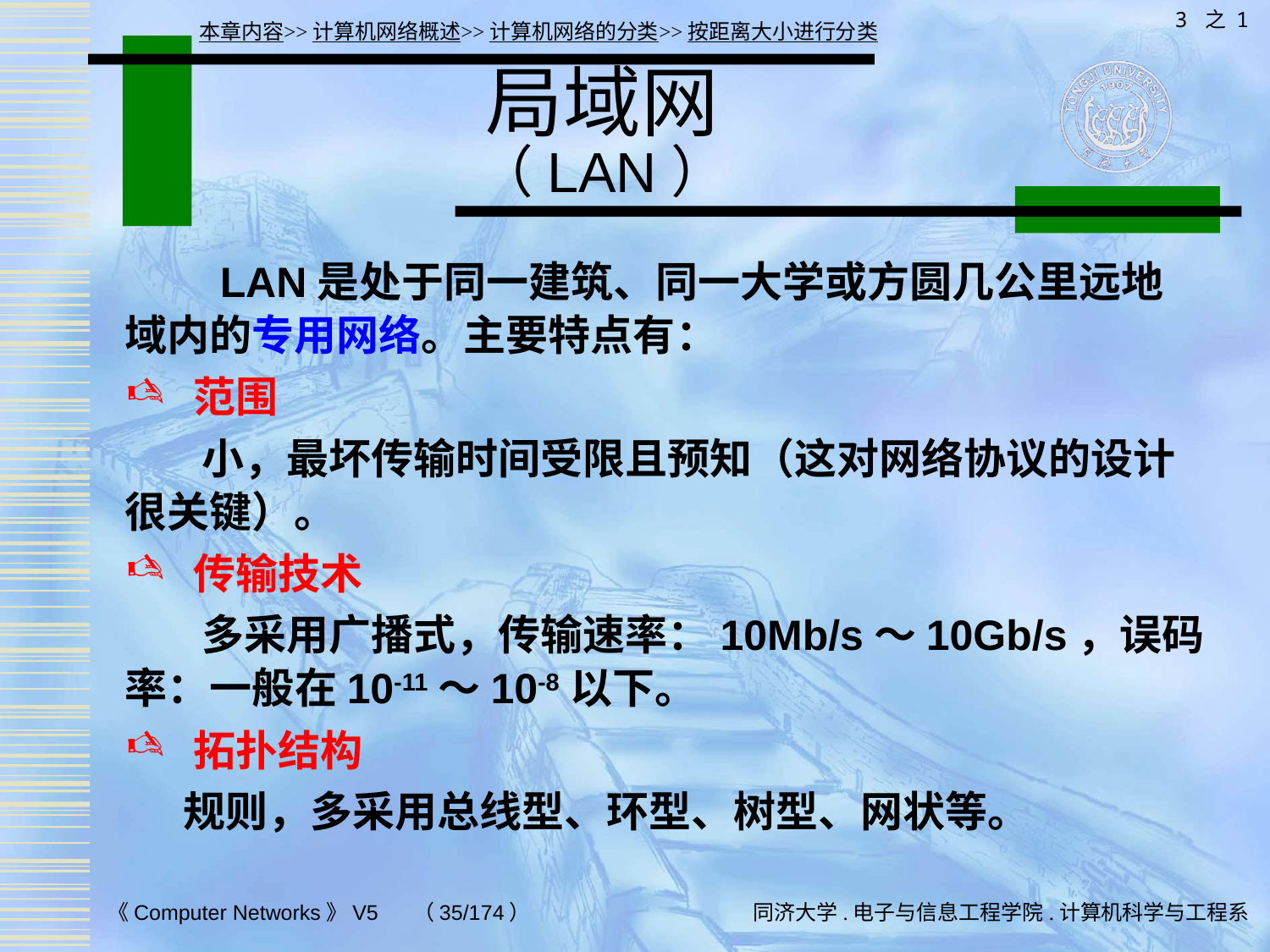

3 之 1
本章内容>>计算机网络概述>>计算机网络的分类>>按距离大小进行分类
# 局域网 （LAN）
        LAN是处于同一建筑、同一大学或方圆几公里远地域内的专用网络。主要特点有：
  范围
       小，最坏传输时间受限且预知（这对网络协议的设计很关键）。
  传输技术
       多采用广播式，传输速率：10Mb/s～10Gb/s，误码率：一般在10-11～10-8以下。
  拓扑结构
     规则，多采用总线型、环型、树型、网状等。